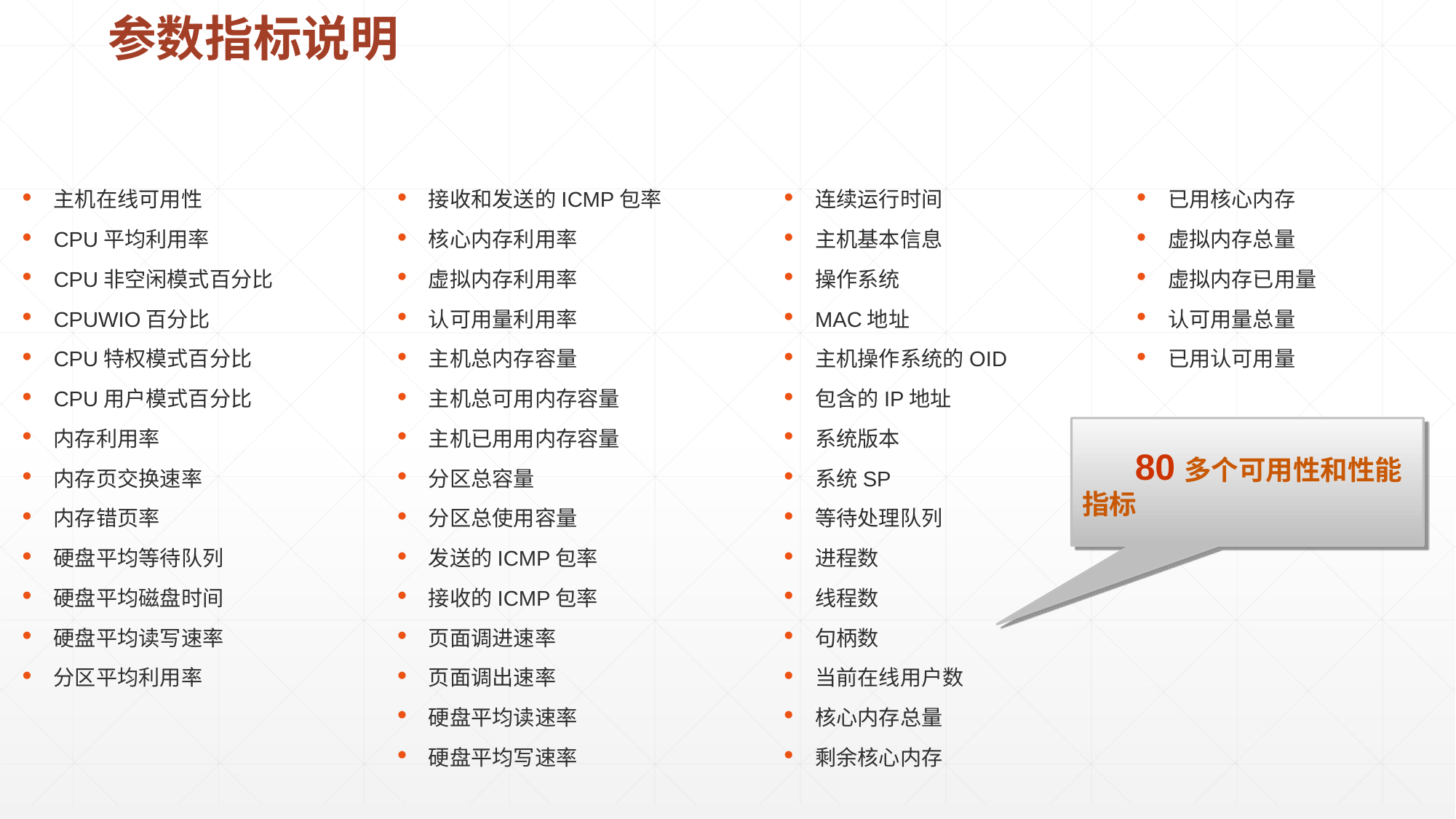

# 参数指标说明
主机在线可用性
CPU平均利用率
CPU非空闲模式百分比
CPUWIO百分比
CPU特权模式百分比
CPU用户模式百分比
内存利用率
内存页交换速率
内存错页率
硬盘平均等待队列
硬盘平均磁盘时间
硬盘平均读写速率
分区平均利用率

接收和发送的ICMP包率
核心内存利用率
虚拟内存利用率
认可用量利用率
主机总内存容量
主机总可用内存容量
主机已用用内存容量
分区总容量
分区总使用容量
发送的ICMP包率
接收的ICMP包率
页面调进速率
页面调出速率
硬盘平均读速率
硬盘平均写速率

连续运行时间
主机基本信息
操作系统
MAC地址
主机操作系统的OID
包含的IP地址
系统版本
系统SP
等待处理队列
进程数
线程数
句柄数
当前在线用户数
核心内存总量
剩余核心内存
已用核心内存
虚拟内存总量
虚拟内存已用量
认可用量总量
已用认可用量

80多个可用性和性能指标